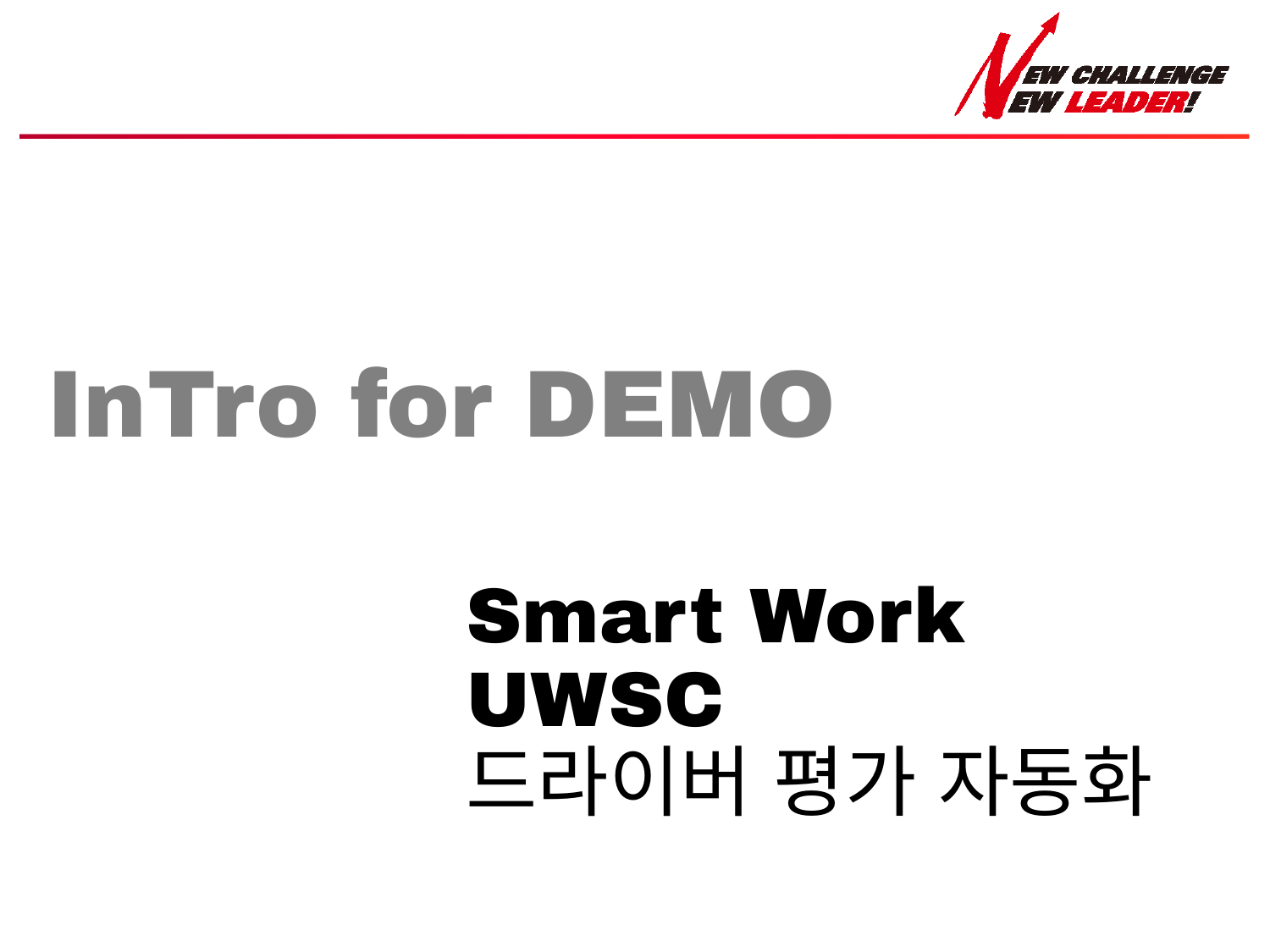

# InTro for DEMO
Smart Work
UWSC
드라이버 평가 자동화